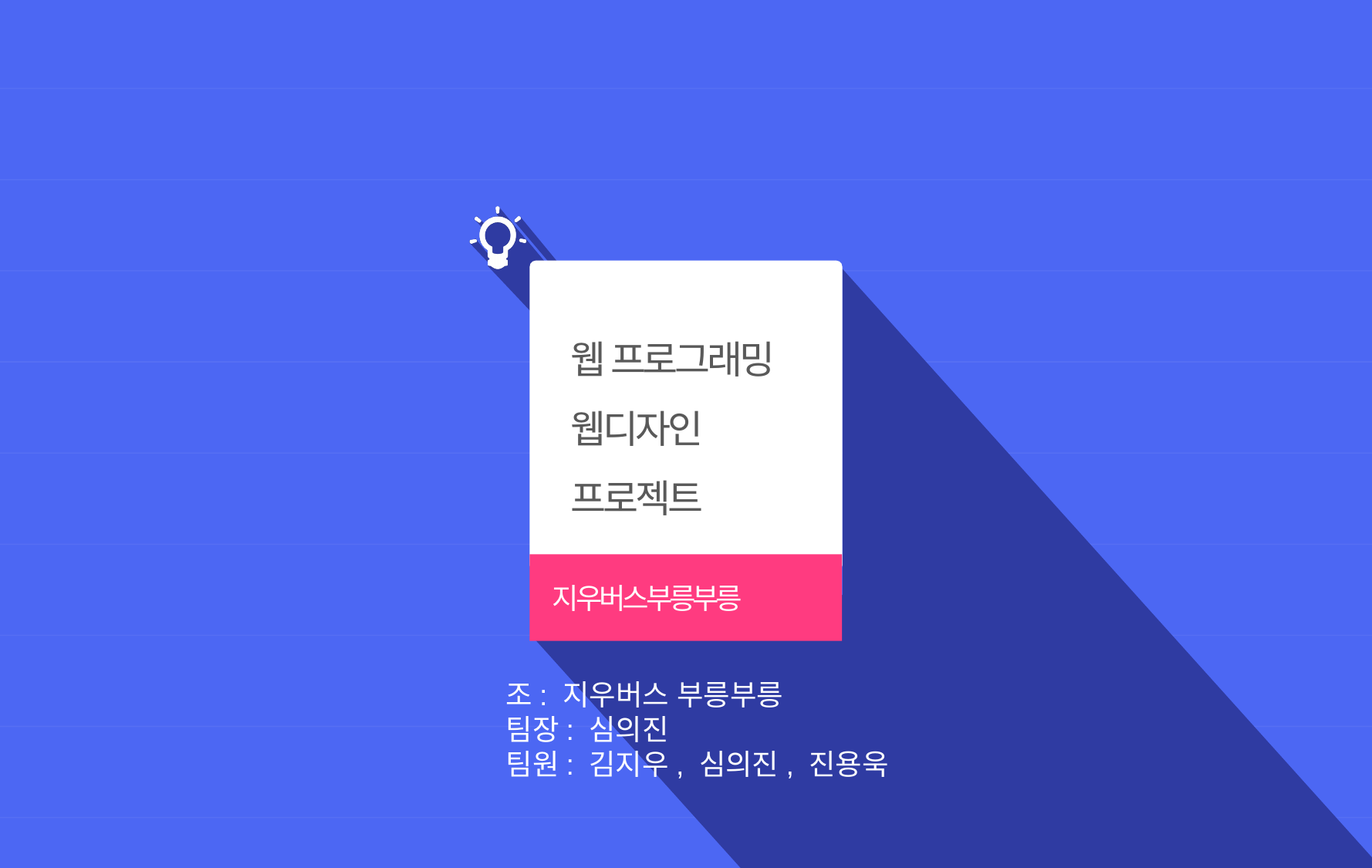

# 웹 프로그래밍 웹디자인 프로젝트
지우버스부릉부릉
조: 지우버스 부릉부릉
팀장: 심의진
팀원: 김지우, 심의진, 진용욱